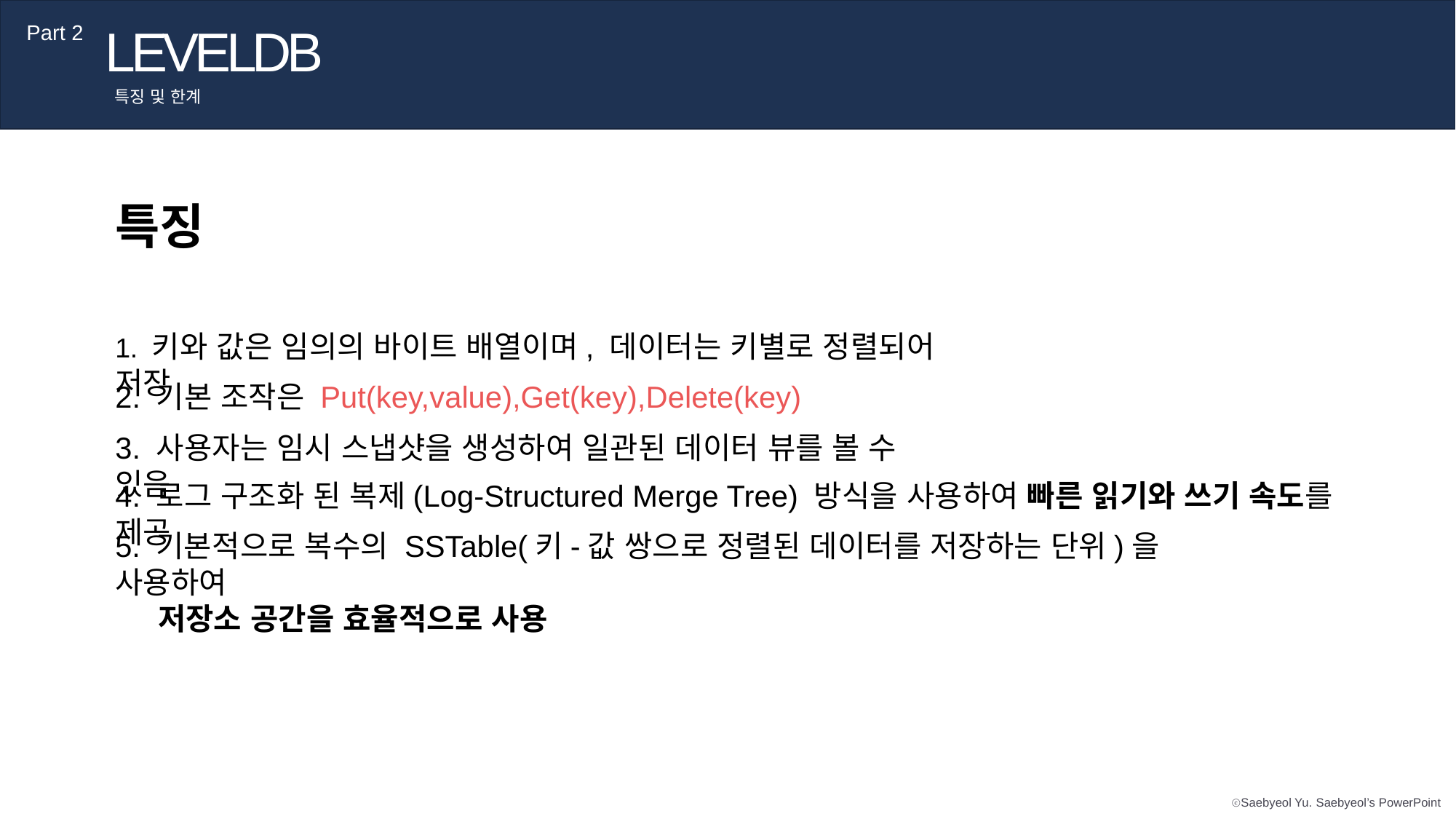

LEVELDB
Part 2
특징 및 한계
특징
1. 키와 값은 임의의 바이트 배열이며, 데이터는 키별로 정렬되어 저장
2. 기본 조작은 Put(key,value),Get(key),Delete(key)
3. 사용자는 임시 스냅샷을 생성하여 일관된 데이터 뷰를 볼 수 있음
4. 로그 구조화 된 복제(Log-Structured Merge Tree) 방식을 사용하여 빠른 읽기와 쓰기 속도를 제공
5. 기본적으로 복수의 SSTable(키-값 쌍으로 정렬된 데이터를 저장하는 단위)을 사용하여
     저장소 공간을 효율적으로 사용